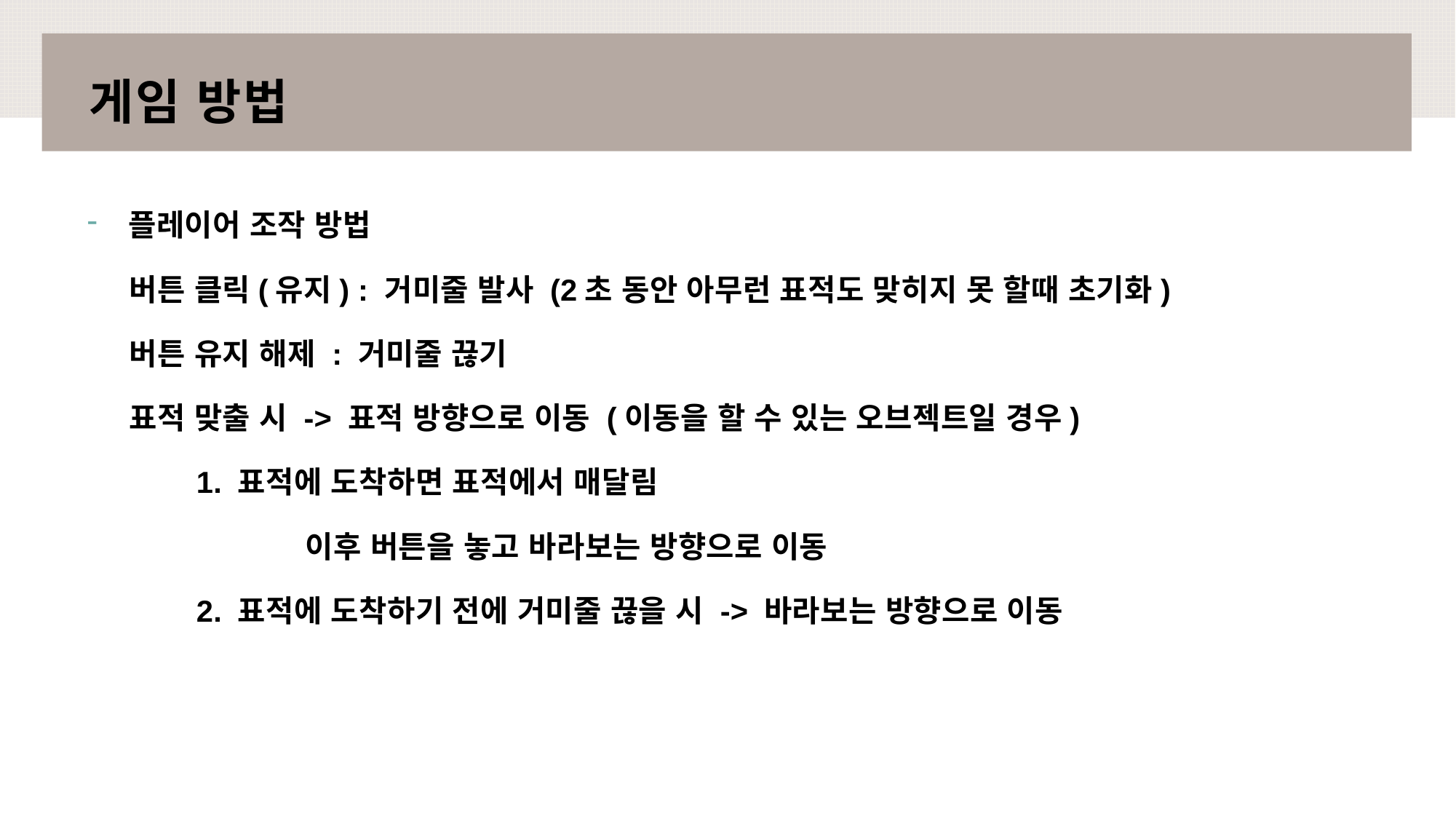

# 게임 방법
플레이어 조작 방법
    버튼 클릭(유지) : 거미줄 발사 (2초 동안 아무런 표적도 맞히지 못 할때 초기화)
    버튼 유지 해제 : 거미줄 끊기
    표적 맞출 시 -> 표적 방향으로 이동 (이동을 할 수 있는 오브젝트일 경우)
  	1. 표적에 도착하면 표적에서 매달림
		이후 버튼을 놓고 바라보는 방향으로 이동
	2. 표적에 도착하기 전에 거미줄 끊을 시 -> 바라보는 방향으로 이동